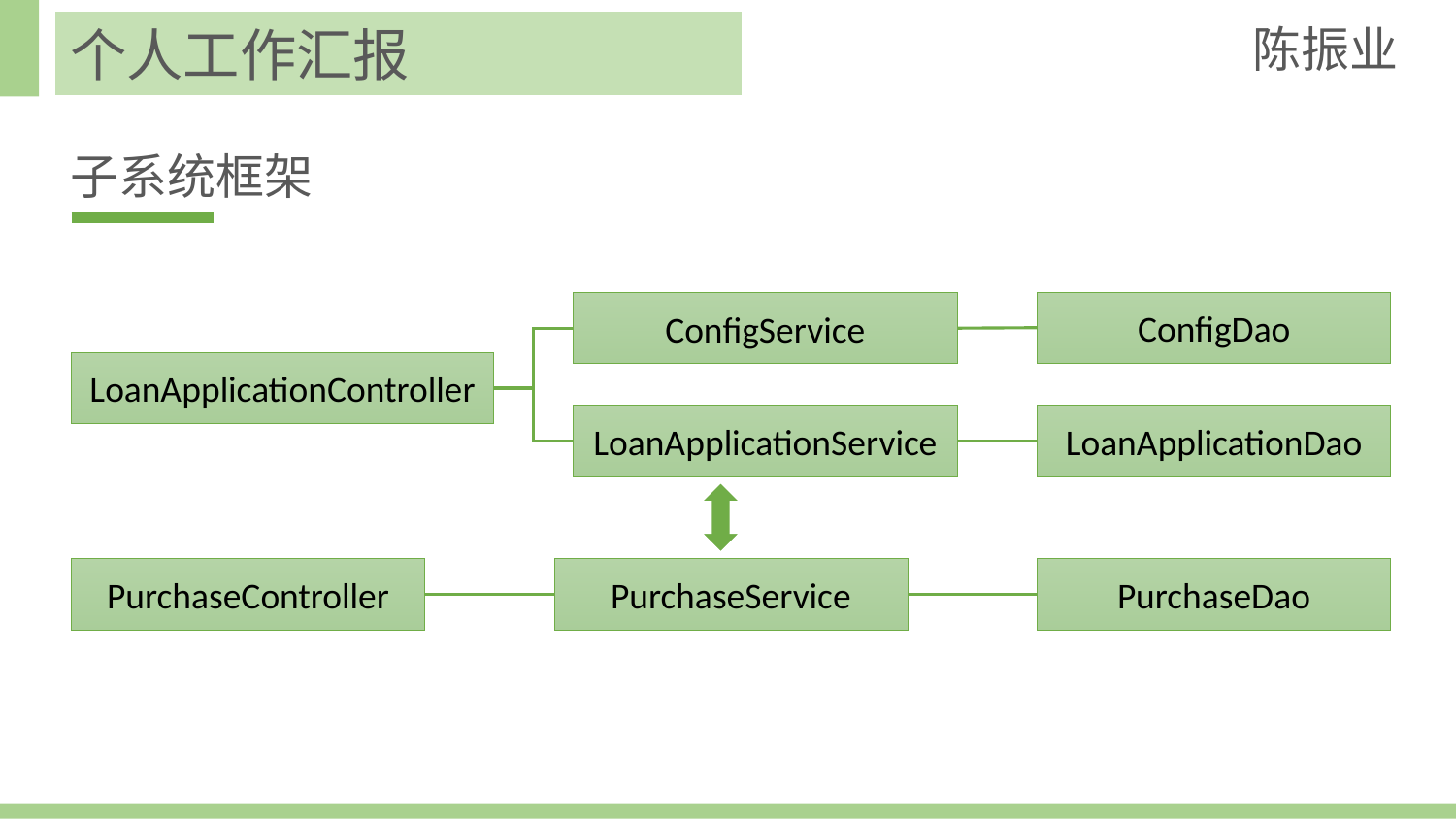

陈振业
个人工作汇报
子系统框架
ConfigDao
ConfigService
LoanApplicationController
LoanApplicationService
LoanApplicationDao

PurchaseService
PurchaseDao
PurchaseController